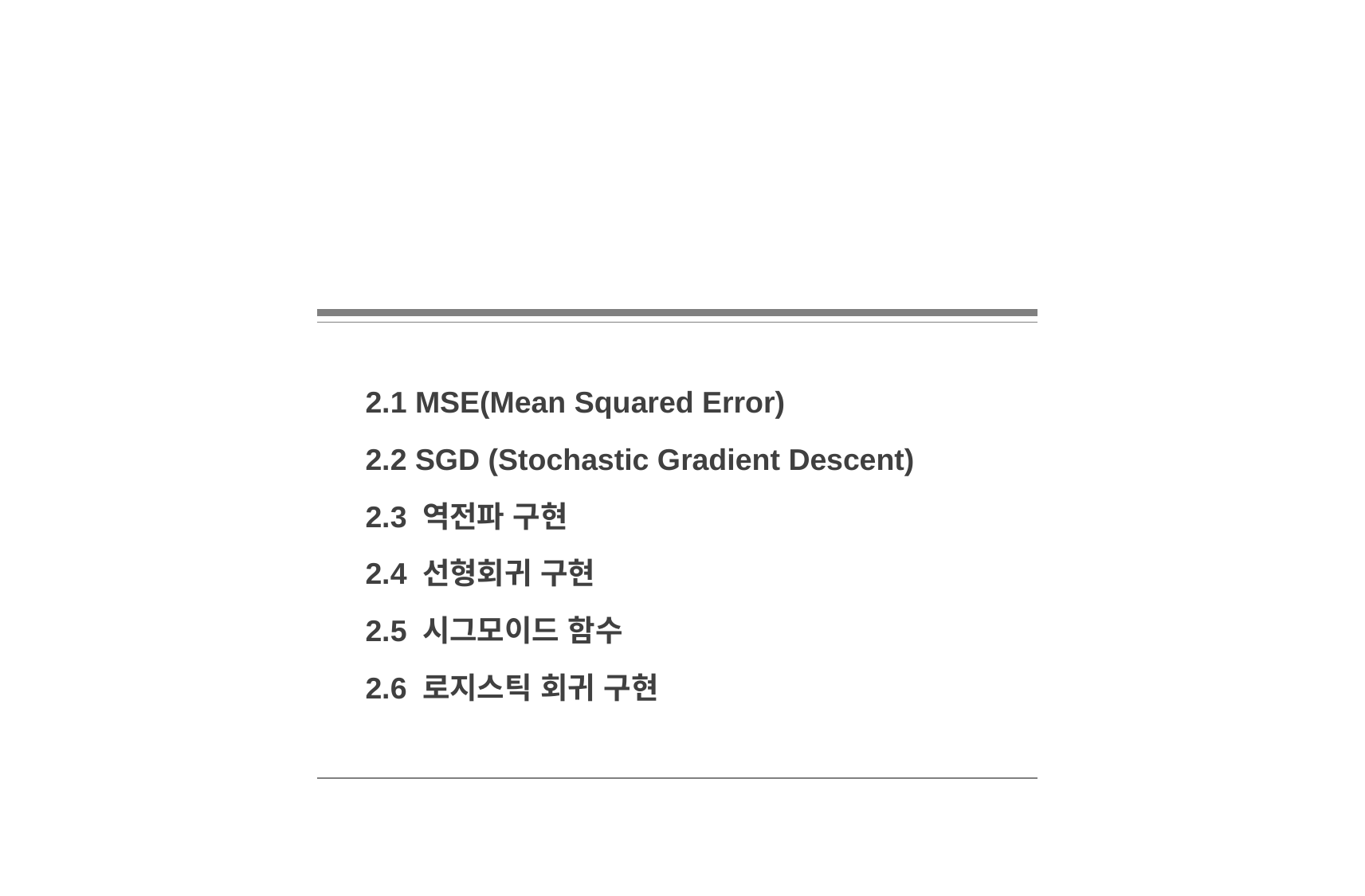

2.1 MSE(Mean Squared Error)
2.2 SGD (Stochastic Gradient Descent)
2.3 역전파 구현
2.4 선형회귀 구현
2.5 시그모이드 함수
2.6 로지스틱 회귀 구현